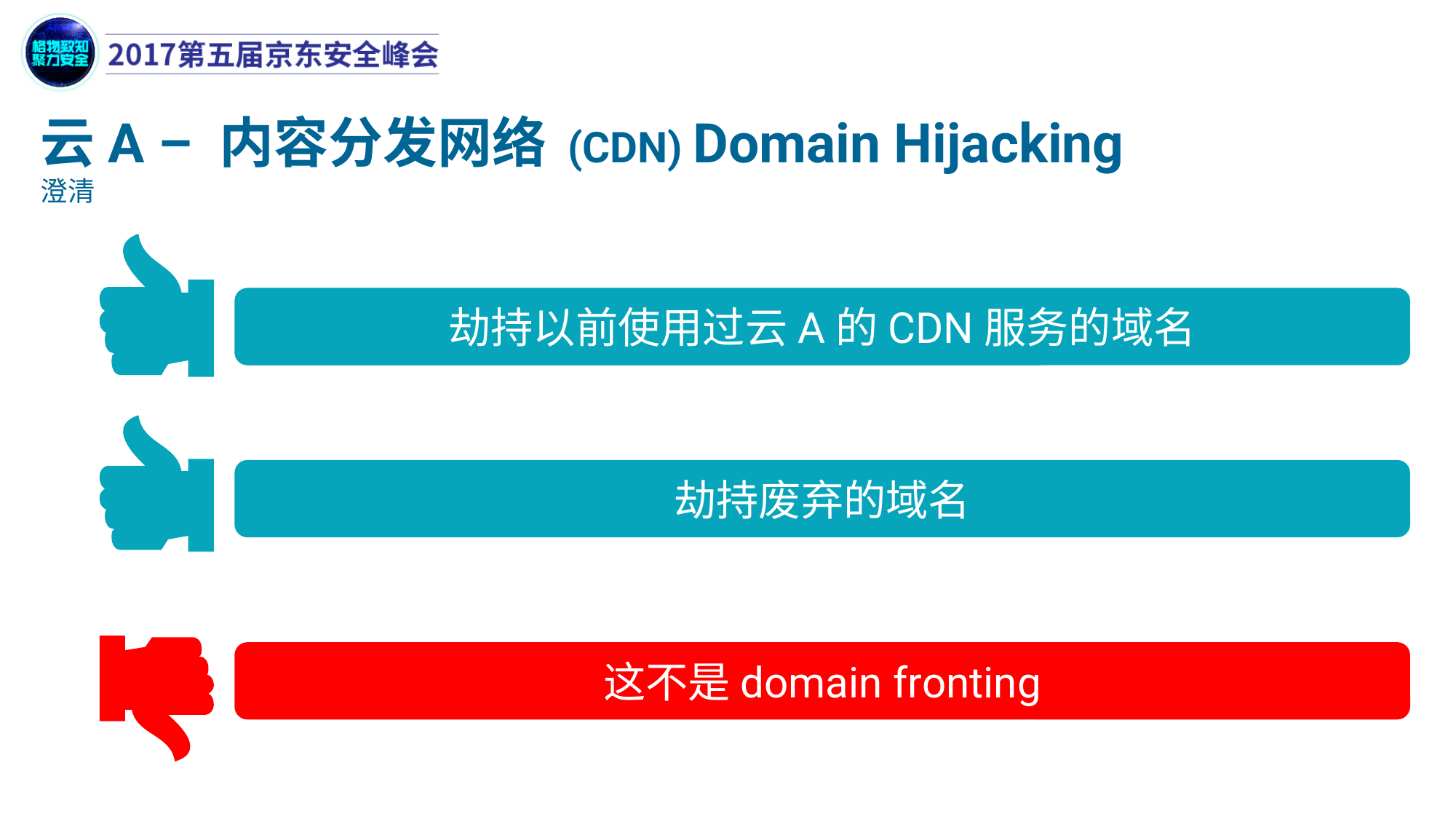

云A – 内容分发网络 (CDN) Domain Hijacking
澄清

劫持以前使用过云A的CDN服务的域名

劫持废弃的域名

这不是domain fronting